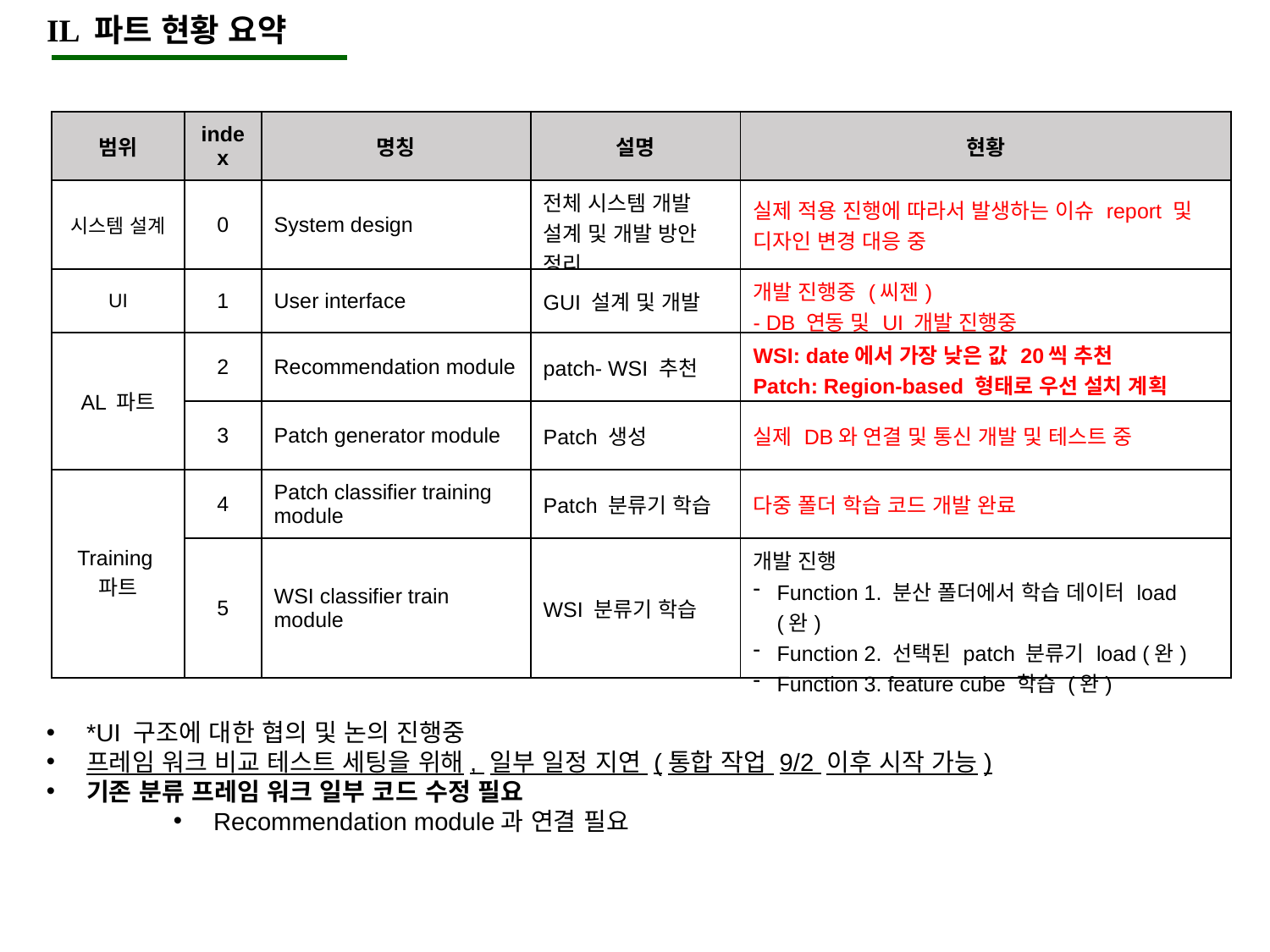

IL 파트 현황 요약
| 범위 | index | 명칭 | 설명 | 현황 |
| --- | --- | --- | --- | --- |
| 시스템 설계 | 0 | System design | 전체 시스템 개발 설계 및 개발 방안 정리 | 실제 적용 진행에 따라서 발생하는 이슈 report 및 디자인 변경 대응 중 |
| UI | 1 | User interface | GUI 설계 및 개발 | 개발 진행중 (씨젠) - DB 연동 및 UI 개발 진행중 |
| AL 파트 | 2 | Recommendation module | patch- WSI 추천 | WSI: date에서 가장 낮은 값 20씩 추천 Patch: Region-based 형태로 우선 설치 계획 |
|  | 3 | Patch generator module | Patch 생성 | 실제 DB와 연결 및 통신 개발 및 테스트 중 |
| Training 파트 | 4 | Patch classifier training module | Patch 분류기 학습 | 다중 폴더 학습 코드 개발 완료 |
|  | 5 | WSI classifier train module | WSI 분류기 학습 | 개발 진행 Function 1. 분산 폴더에서 학습 데이터 load (완) Function 2. 선택된 patch 분류기 load (완) Function 3. feature cube 학습 (완) |
*UI 구조에 대한 협의 및 논의 진행중
프레임 워크 비교 테스트 세팅을 위해, 일부 일정 지연 (통합 작업 9/2 이후 시작 가능)
기존 분류 프레임 워크 일부 코드 수정 필요
Recommendation module과 연결 필요